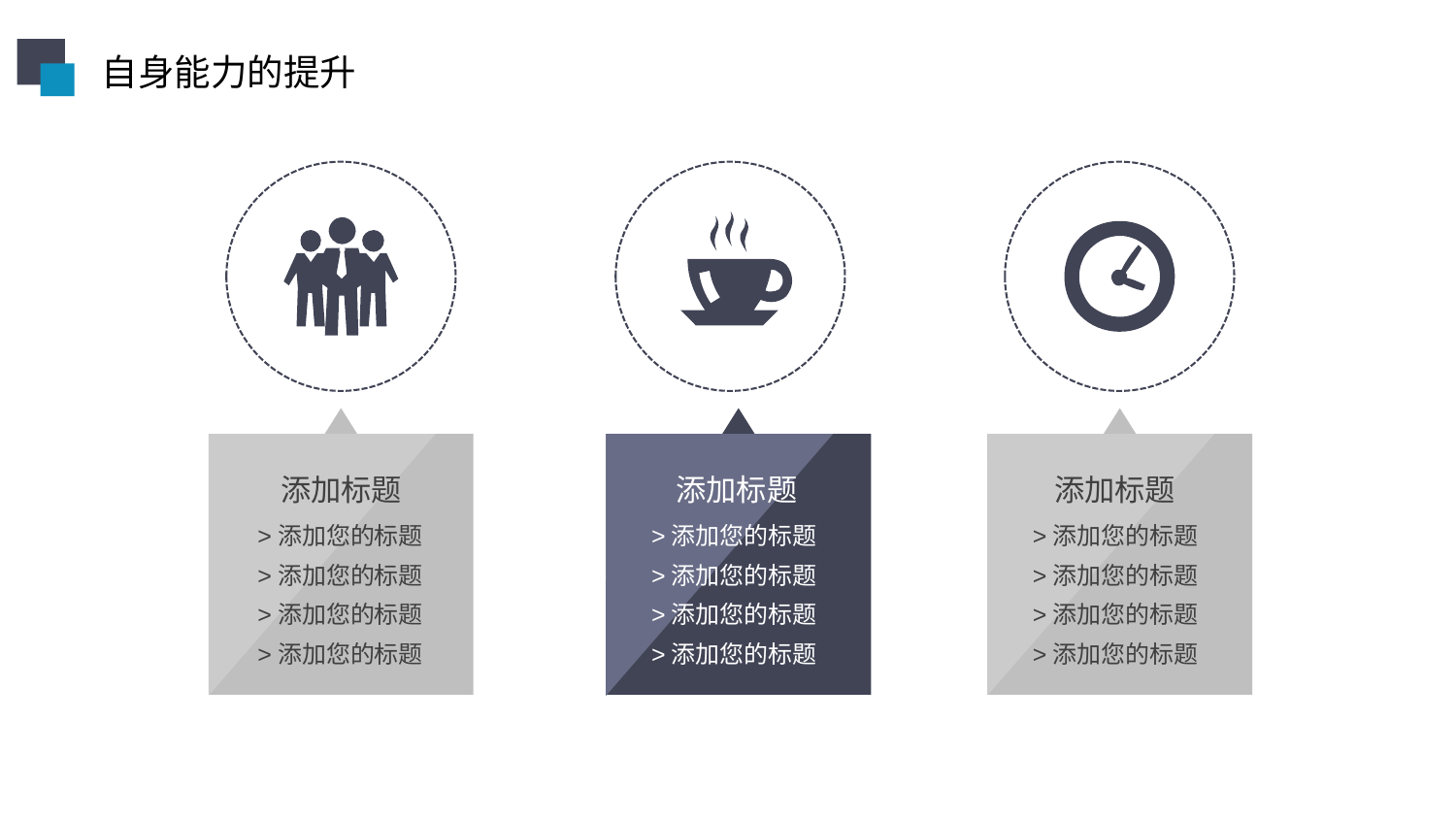

自身能力的提升

添加标题
>添加您的标题
>添加您的标题
>添加您的标题

>添加您的标题

添加标题
>添加您的标题
>添加您的标题
>添加您的标题

>添加您的标题

添加标题
>添加您的标题
>添加您的标题
>添加您的标题
>添加您的标题